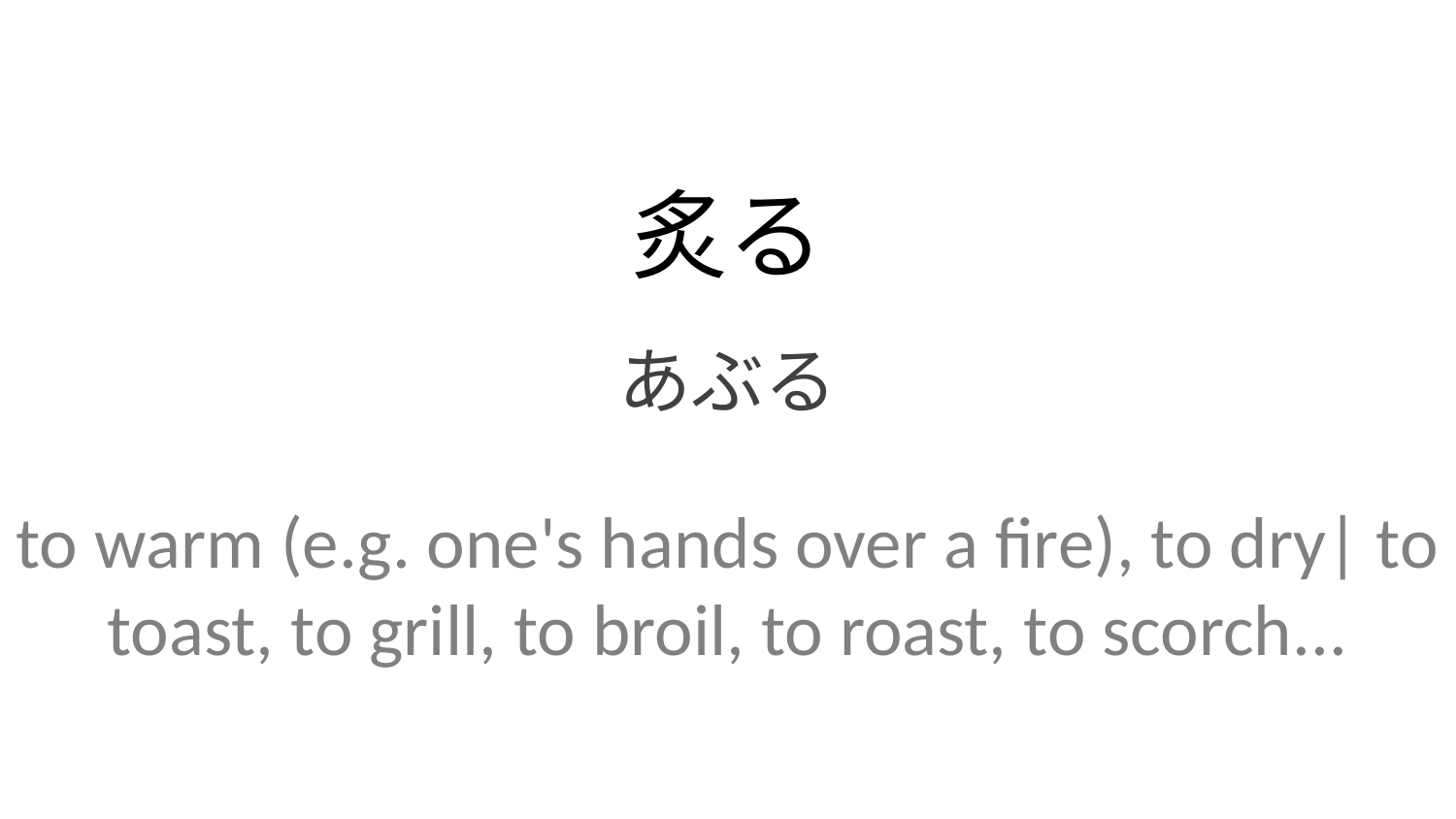

炙る

あぶる
to warm (e.g. one's hands over a fire), to dry| to toast, to grill, to broil, to roast, to scorch...